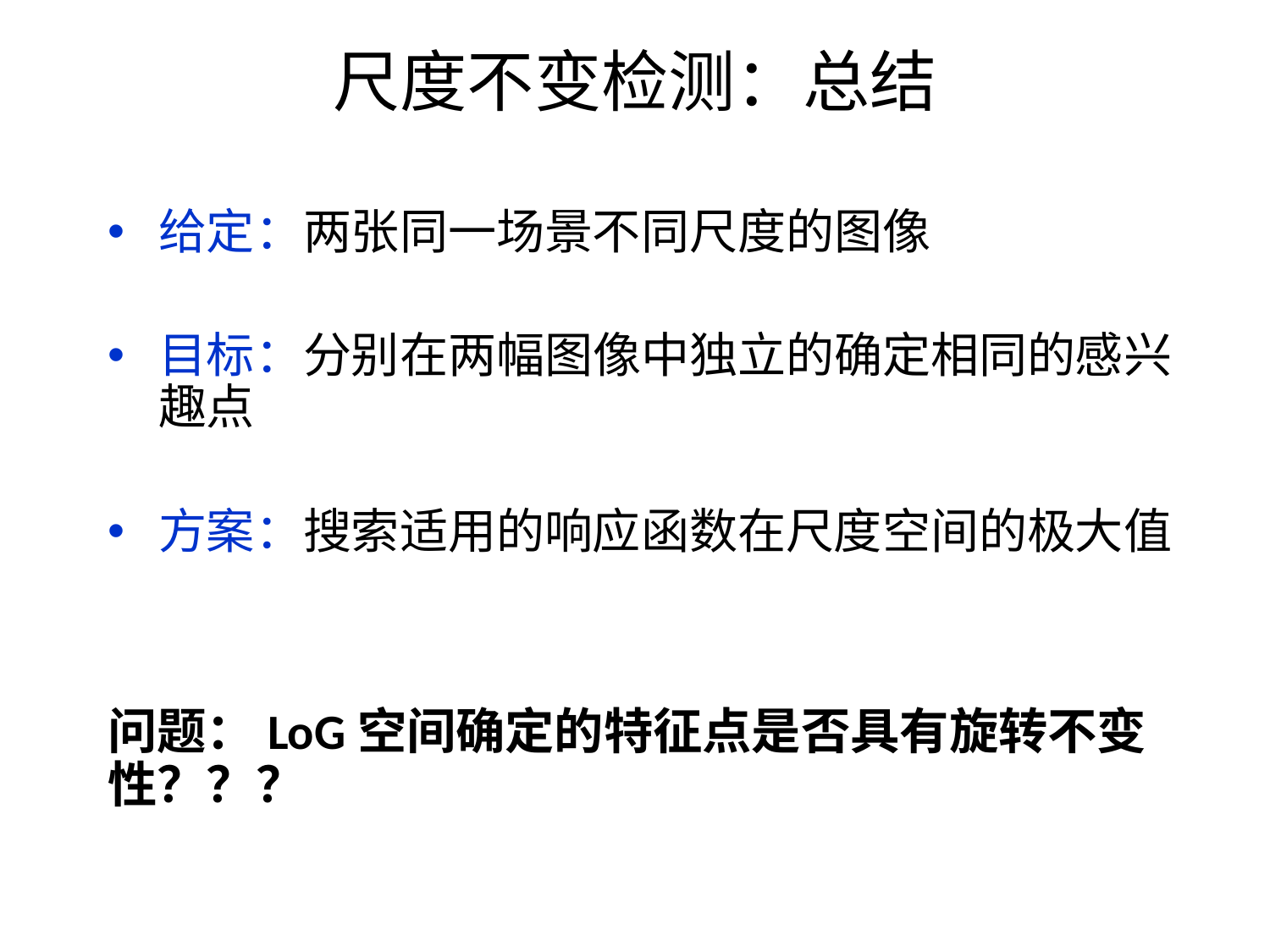

尺度不变检测：总结
给定：两张同一场景不同尺度的图像

目标：分别在两幅图像中独立的确定相同的感兴趣点

方案：搜索适用的响应函数在尺度空间的极大值
问题：LoG空间确定的特征点是否具有旋转不变性？？？